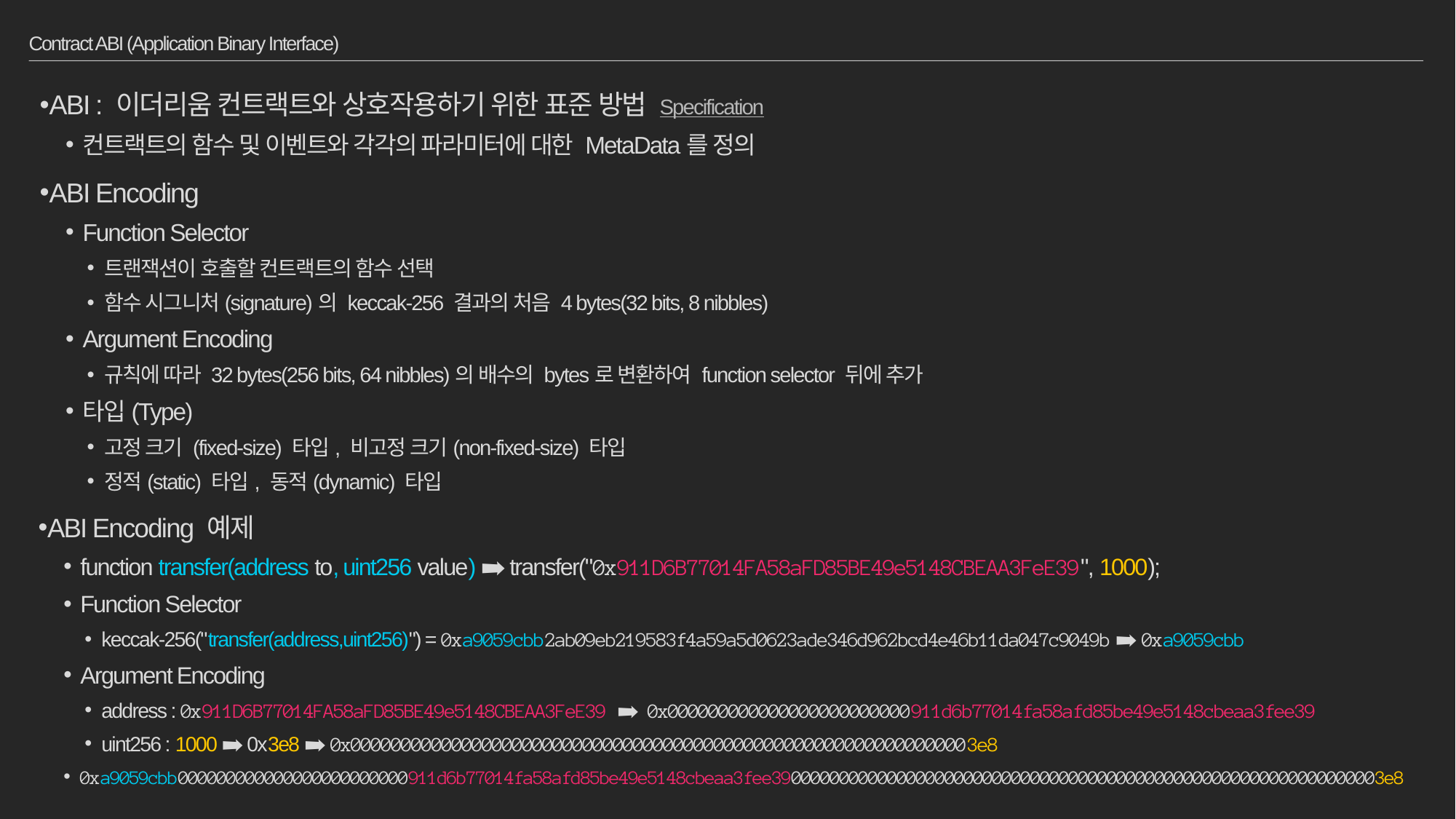

# Contract ABI (Application Binary Interface)
ABI : 이더리움 컨트랙트와 상호작용하기 위한 표준 방법 Specification
컨트랙트의 함수 및 이벤트와 각각의 파라미터에 대한 MetaData를 정의
ABI Encoding
Function Selector
트랜잭션이 호출할 컨트랙트의 함수 선택
함수 시그니처(signature)의 keccak-256 결과의 처음 4 bytes(32 bits, 8 nibbles)
Argument Encoding
규칙에 따라 32 bytes(256 bits, 64 nibbles)의 배수의 bytes로 변환하여 function selector 뒤에 추가
타입(Type)
고정 크기 (fixed-size) 타입, 비고정 크기(non-fixed-size) 타입
정적(static) 타입, 동적(dynamic) 타입

ABI Encoding 예제
function transfer(address to, uint256 value) ➡ transfer("0x911D6B77014FA58aFD85BE49e5148CBEAA3FeE39", 1000);
Function Selector
keccak-256("transfer(address,uint256)") = 0xa9059cbb2ab09eb219583f4a59a5d0623ade346d962bcd4e46b11da047c9049b ➡ 0xa9059cbb
Argument Encoding
address : 0x911D6B77014FA58aFD85BE49e5148CBEAA3FeE39 ➡ 0x000000000000000000000000911d6b77014fa58afd85be49e5148cbeaa3fee39
uint256 : 1000 ➡ 0x3e8 ➡ 0x00000000000000000000000000000000000000000000000000000000000003e8
0xa9059cbb000000000000000000000000911d6b77014fa58afd85be49e5148cbeaa3fee3900000000000000000000000000000000000000000000000000000000000003e8